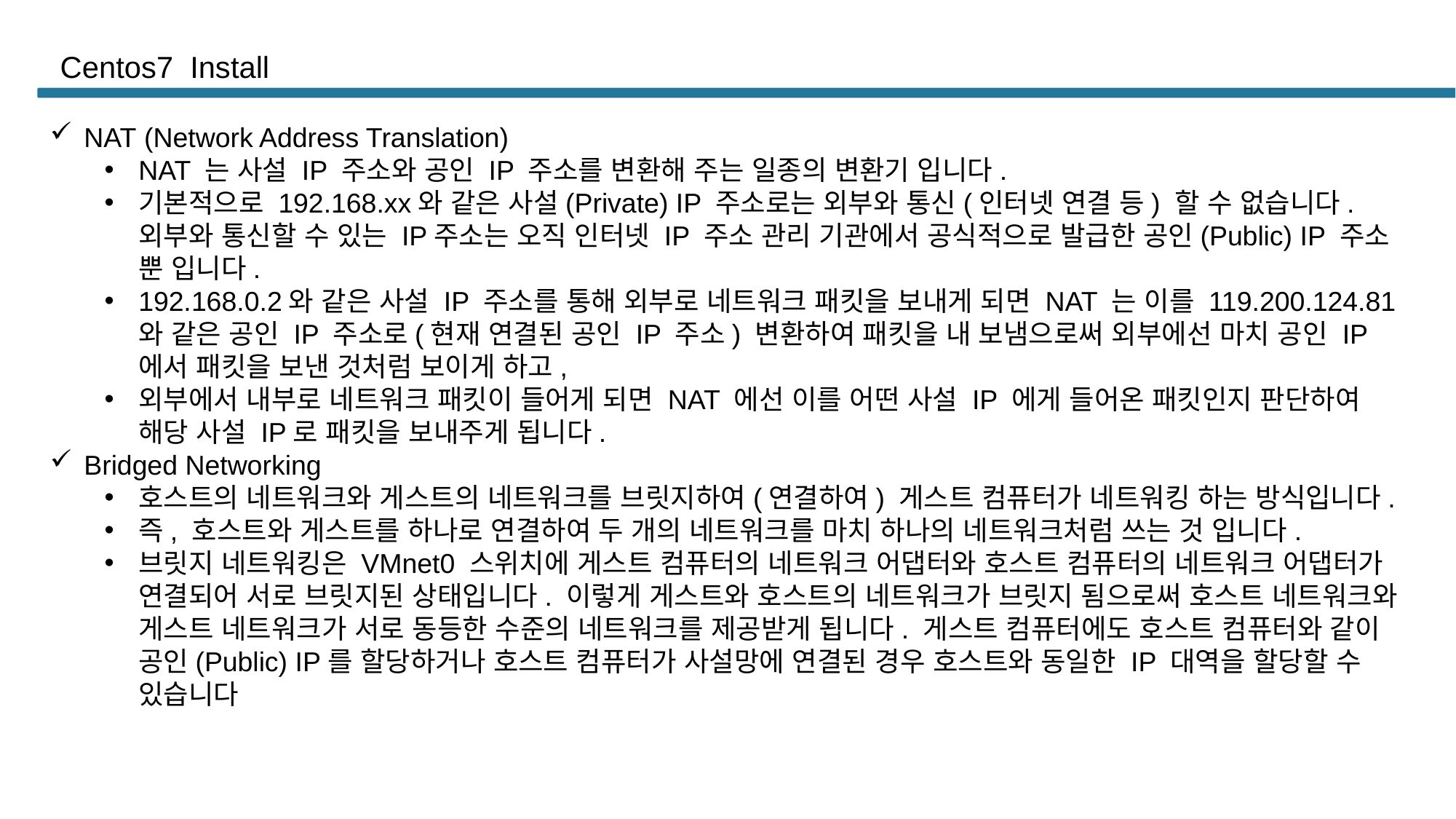

# Centos7  Install
NAT (Network Address Translation)
NAT 는 사설 IP 주소와 공인 IP 주소를 변환해 주는 일종의 변환기 입니다.
기본적으로 192.168.xx와 같은 사설(Private) IP 주소로는 외부와 통신(인터넷 연결 등) 할 수 없습니다. 외부와 통신할 수 있는 IP주소는 오직 인터넷 IP 주소 관리 기관에서 공식적으로 발급한 공인(Public) IP 주소 뿐 입니다.
192.168.0.2와 같은 사설 IP 주소를 통해 외부로 네트워크 패킷을 보내게 되면 NAT 는 이를 119.200.124.81 와 같은 공인 IP 주소로(현재 연결된 공인 IP 주소) 변환하여 패킷을 내 보냄으로써 외부에선 마치 공인 IP에서 패킷을 보낸 것처럼 보이게 하고,
외부에서 내부로 네트워크 패킷이 들어게 되면 NAT 에선 이를 어떤 사설 IP 에게 들어온 패킷인지 판단하여 해당 사설 IP로 패킷을 보내주게 됩니다.
Bridged Networking
호스트의 네트워크와 게스트의 네트워크를 브릿지하여(연결하여) 게스트 컴퓨터가 네트워킹 하는 방식입니다.
즉, 호스트와 게스트를 하나로 연결하여 두 개의 네트워크를 마치 하나의 네트워크처럼 쓰는 것 입니다.
브릿지 네트워킹은 VMnet0 스위치에 게스트 컴퓨터의 네트워크 어댑터와 호스트 컴퓨터의 네트워크 어댑터가 연결되어 서로 브릿지된 상태입니다. 이렇게 게스트와 호스트의 네트워크가 브릿지 됨으로써 호스트 네트워크와 게스트 네트워크가 서로 동등한 수준의 네트워크를 제공받게 됩니다. 게스트 컴퓨터에도 호스트 컴퓨터와 같이 공인(Public) IP를 할당하거나 호스트 컴퓨터가 사설망에 연결된 경우 호스트와 동일한 IP 대역을 할당할 수 있습니다